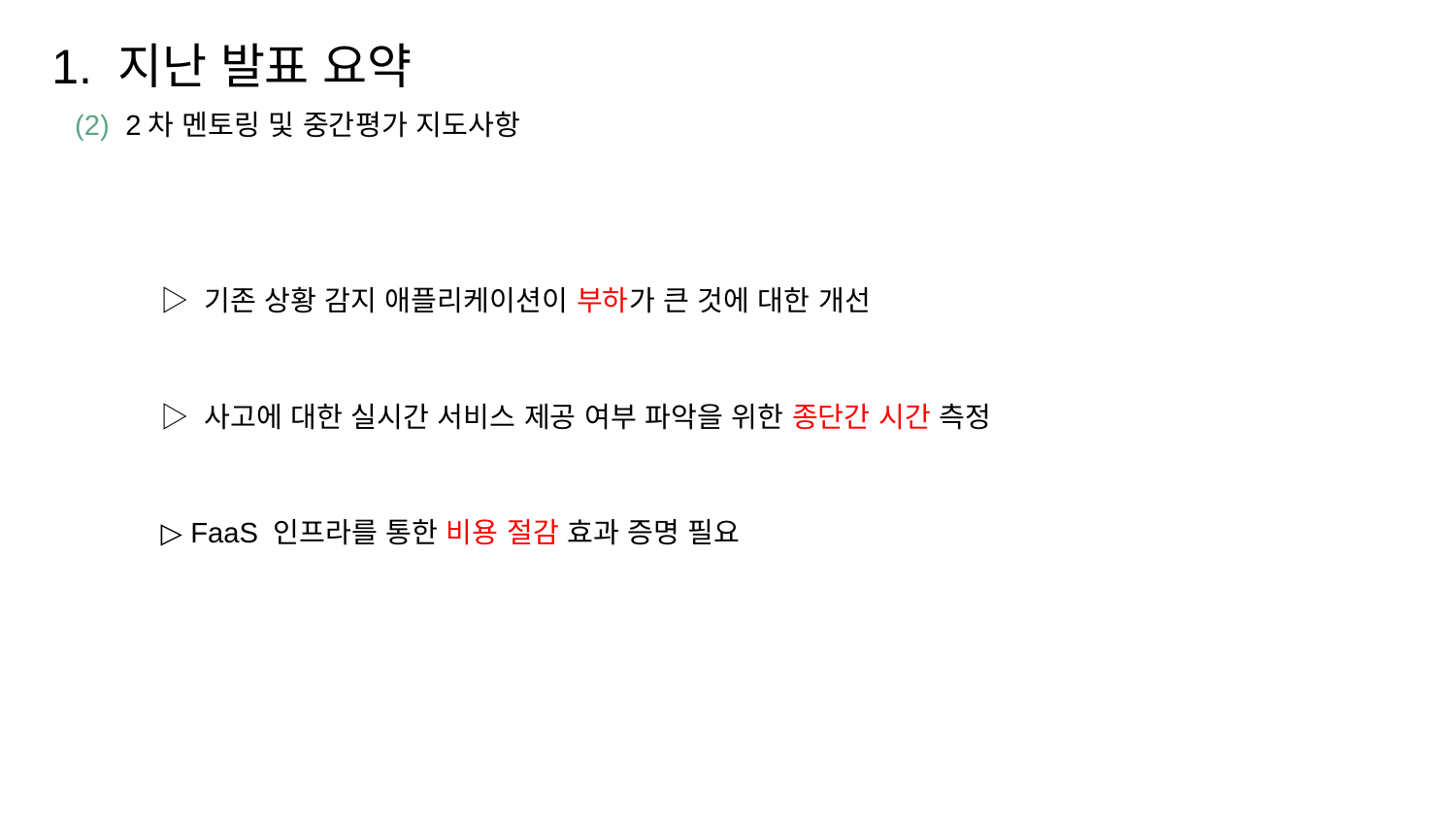

1. 지난 발표 요약
(2)  2차 멘토링 및 중간평가 지도사항

▷ 기존 상황 감지 애플리케이션이 부하가 큰 것에 대한 개선
▷ 사고에 대한 실시간 서비스 제공 여부 파악을 위한 종단간 시간 측정
▷ FaaS 인프라를 통한 비용 절감 효과 증명 필요